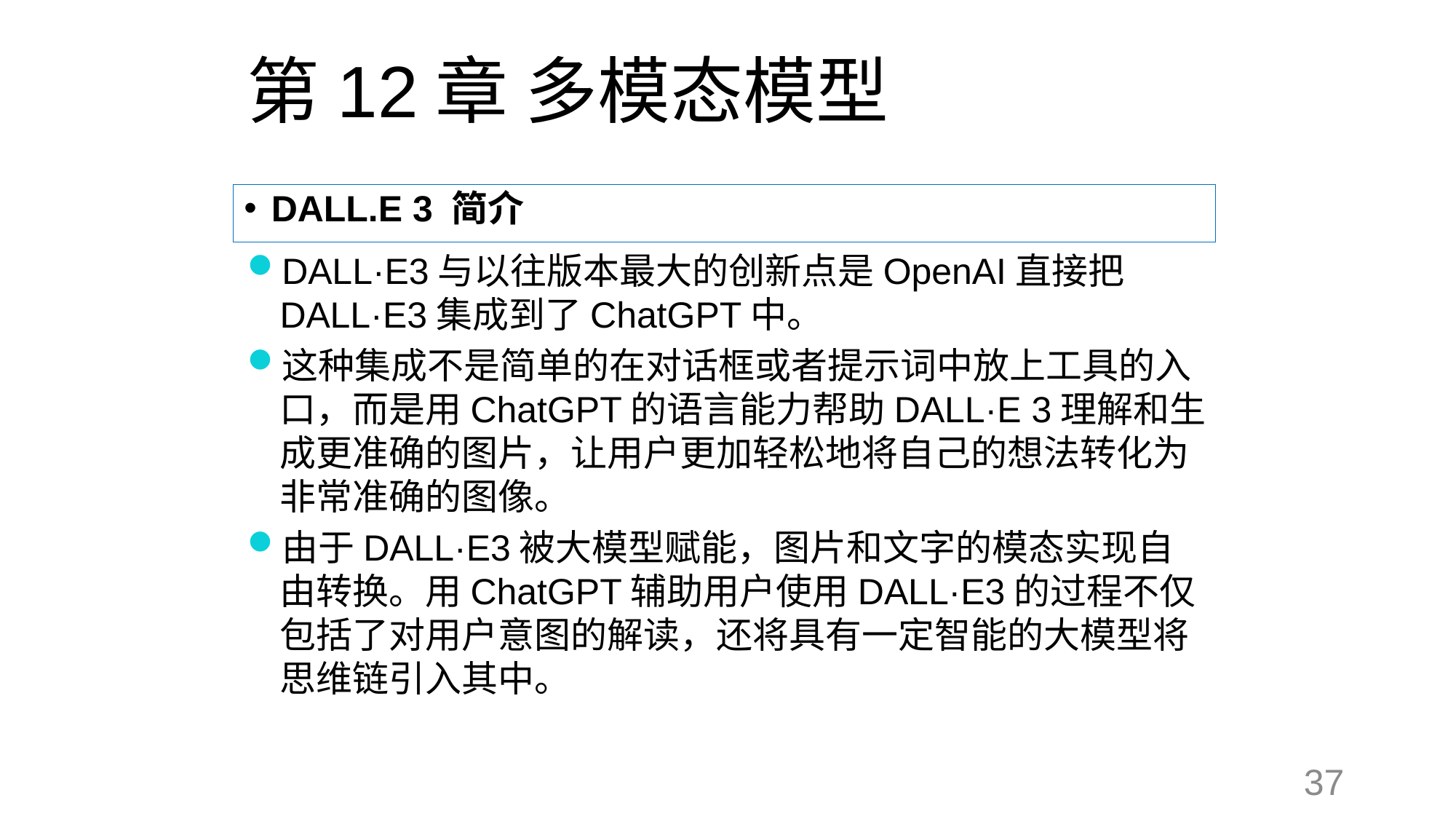

# 第12章 多模态模型
DALL.E 3 简介

DALL·E3与以往版本最大的创新点是OpenAI直接把DALL·E3集成到了ChatGPT中。
这种集成不是简单的在对话框或者提示词中放上工具的入口，而是用ChatGPT的语言能力帮助DALL·E 3理解和生成更准确的图片，让用户更加轻松地将自己的想法转化为非常准确的图像。
由于DALL·E3被大模型赋能，图片和文字的模态实现自由转换。用ChatGPT辅助用户使用DALL·E3的过程不仅包括了对用户意图的解读，还将具有一定智能的大模型将思维链引入其中。

37